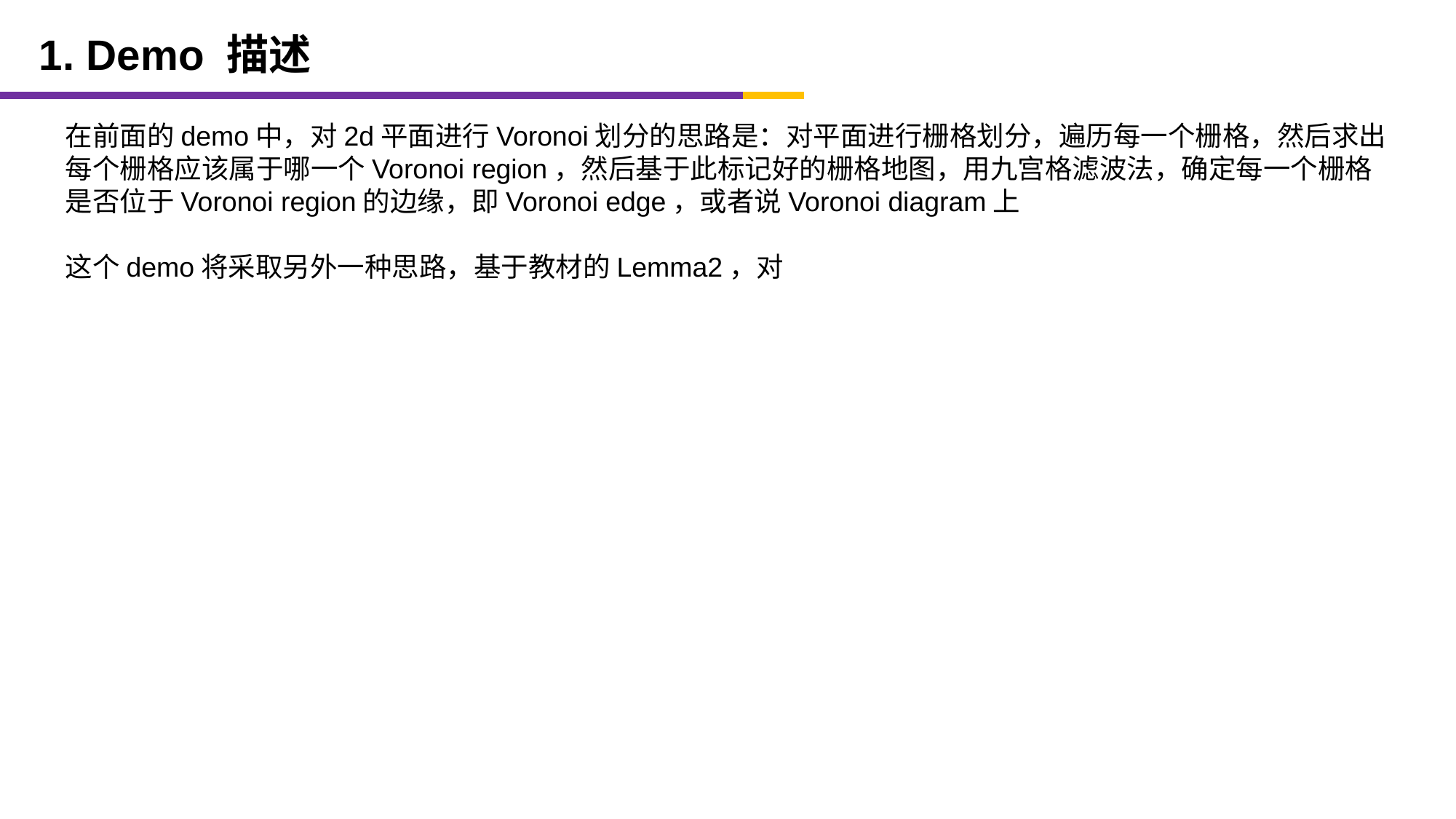

1. Demo 描述
在前面的demo中，对2d平面进行Voronoi划分的思路是：对平面进行栅格划分，遍历每一个栅格，然后求出每个栅格应该属于哪一个Voronoi region，然后基于此标记好的栅格地图，用九宫格滤波法，确定每一个栅格是否位于Voronoi region的边缘，即Voronoi edge，或者说Voronoi diagram上

这个demo将采取另外一种思路，基于教材的Lemma2，对